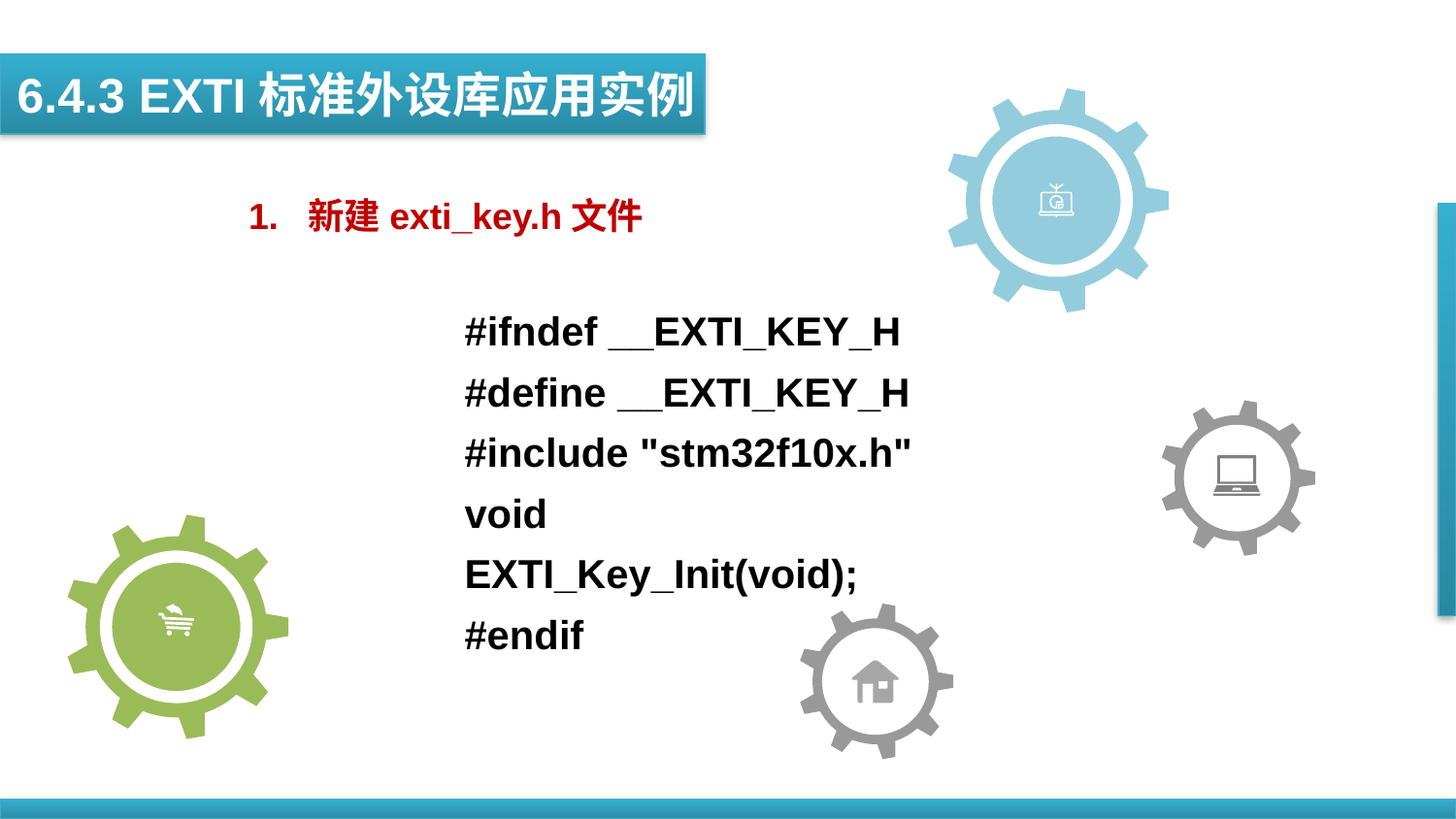

6.4.3 EXTI标准外设库应用实例

1.  新建exti_key.h文件
#ifndef __EXTI_KEY_H
#define __EXTI_KEY_H
#include "stm32f10x.h"
void EXTI_Key_Init(void);
#endif

关键词